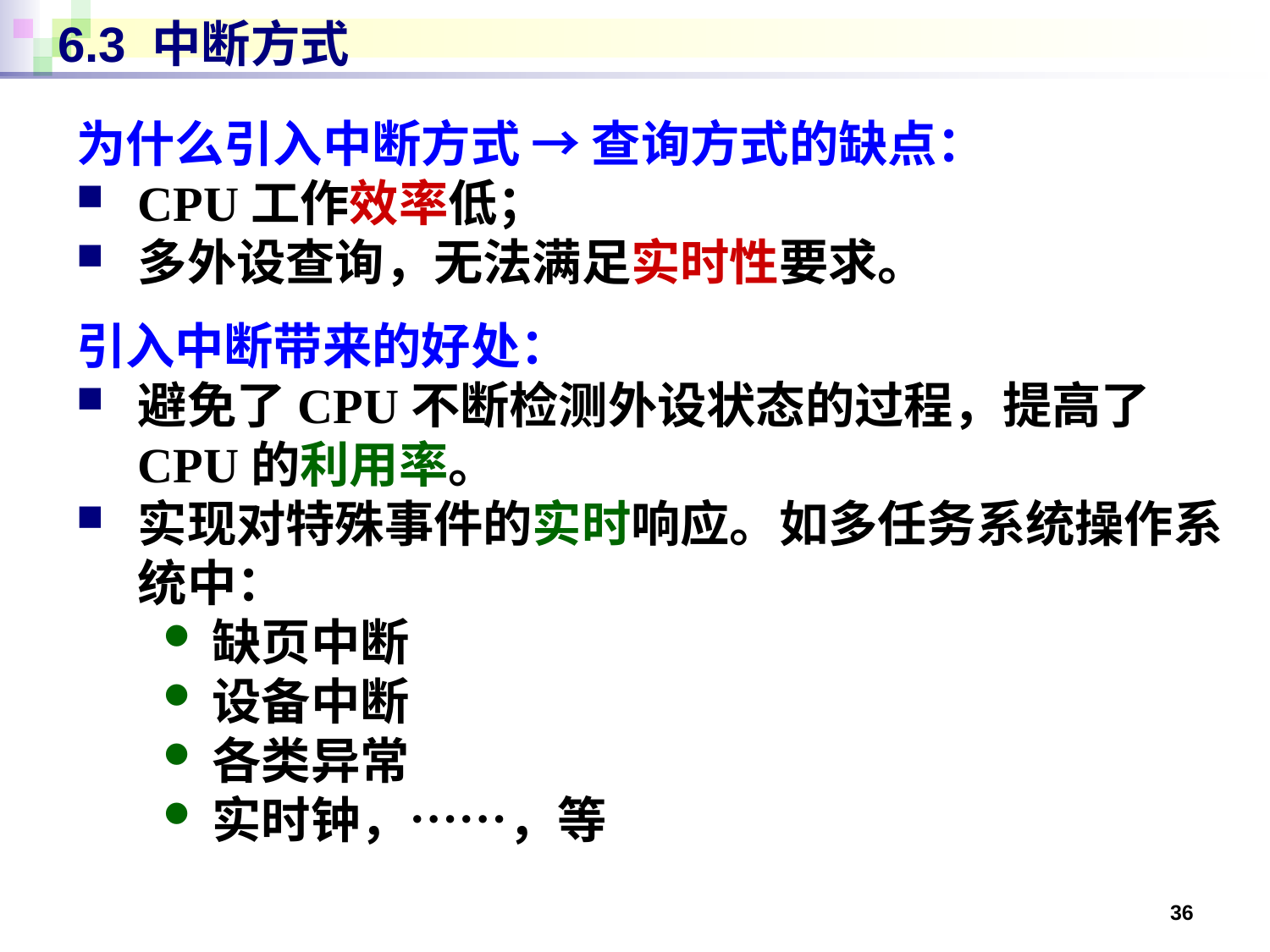

# 6.3 中断方式
为什么引入中断方式 → 查询方式的缺点：
CPU工作效率低；
多外设查询，无法满足实时性要求。
引入中断带来的好处：
避免了CPU不断检测外设状态的过程，提高了CPU的利用率。
实现对特殊事件的实时响应。如多任务系统操作系统中：
缺页中断
设备中断
各类异常
实时钟，……，等
36